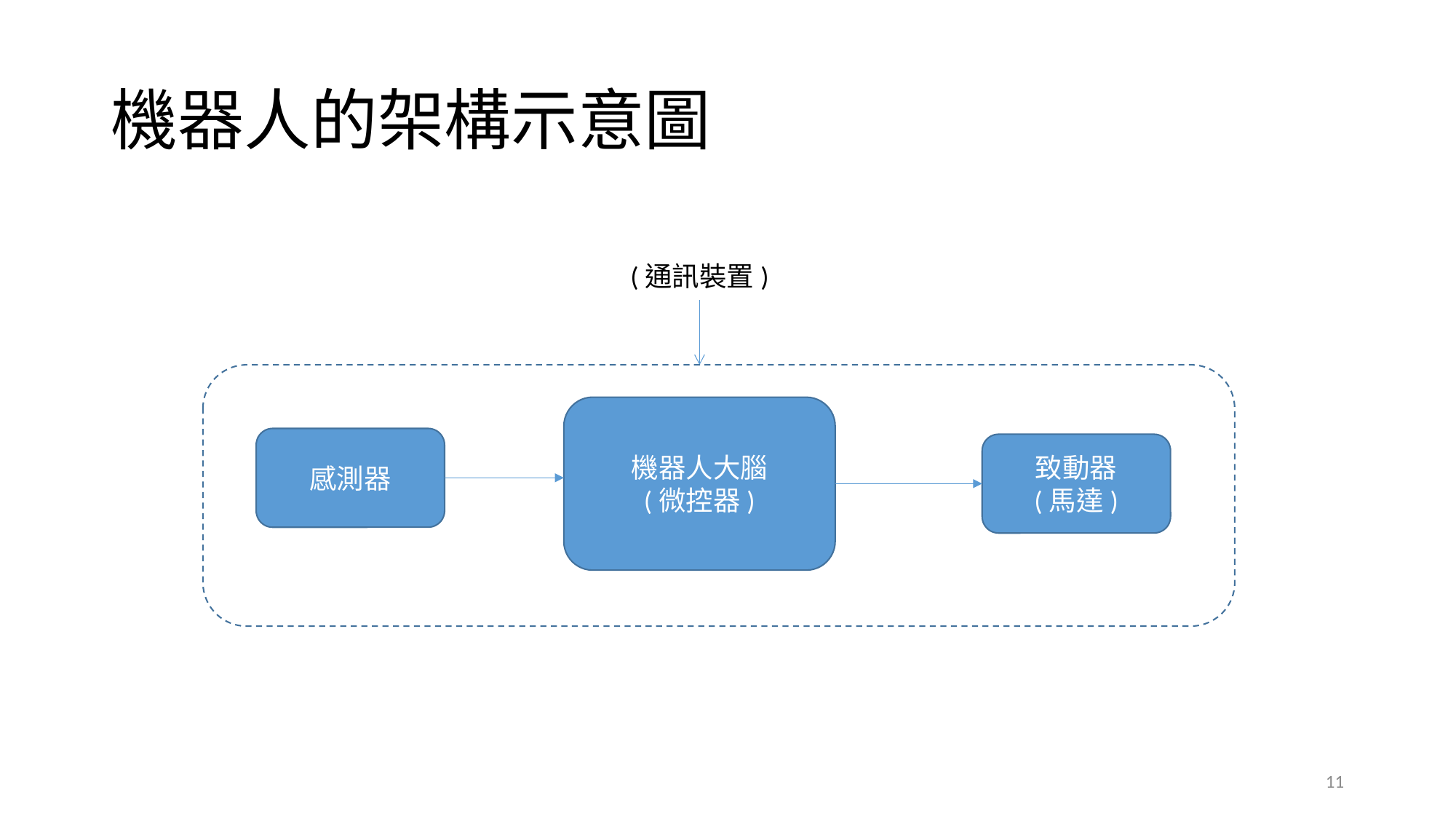

# 機器人的架構示意圖

(通訊裝置)

機器人大腦
(微控器)
感測器
致動器
(馬達)
11